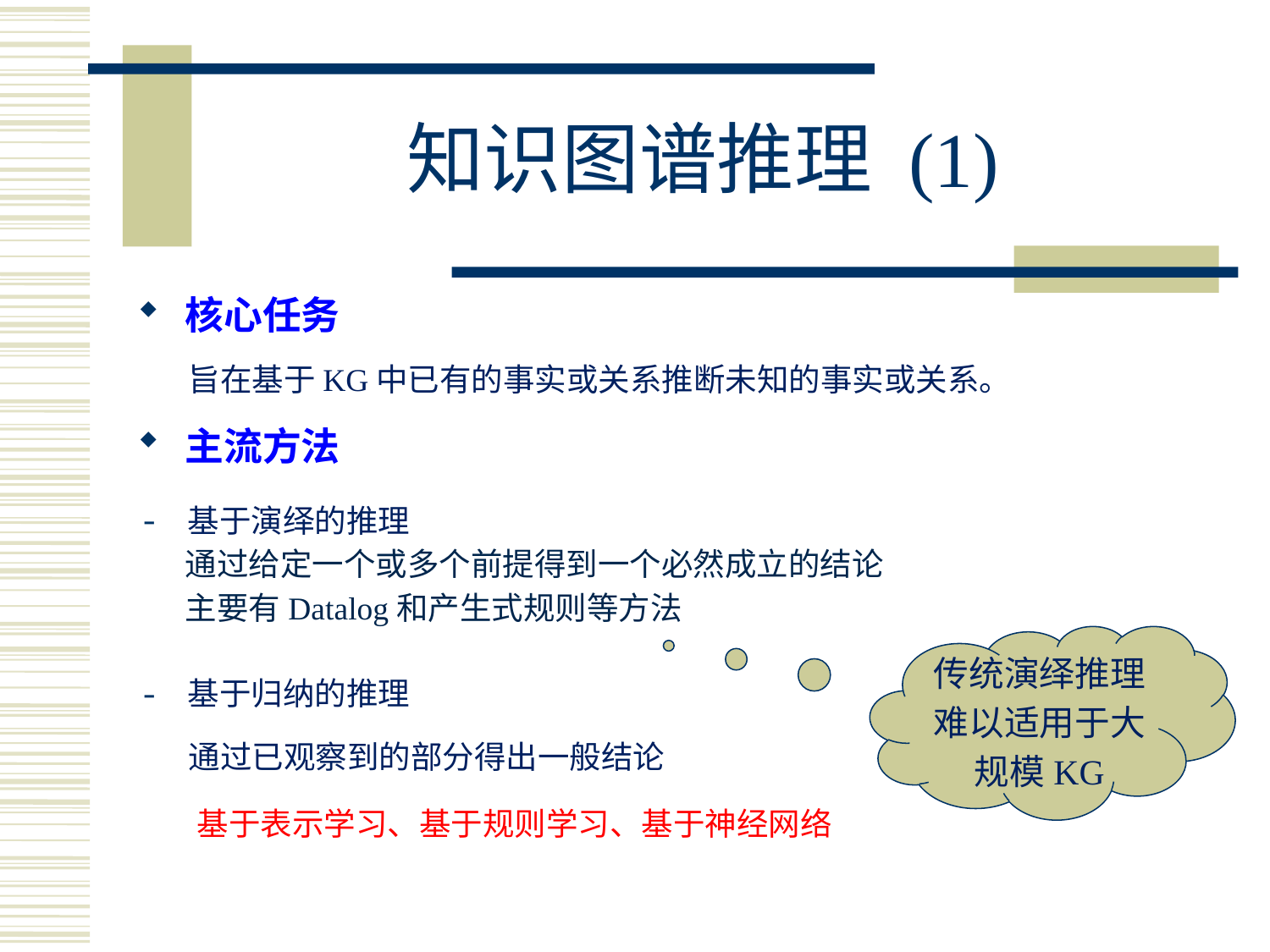

# 知识图谱推理 (1)

核心任务
      旨在基于KG中已有的事实或关系推断未知的事实或关系。
主流方法
基于演绎的推理

基于归纳的推理
      通过已观察到的部分得出一般结论
通过给定一个或多个前提得到一个必然成立的结论
主要有Datalog和产生式规则等方法
传统演绎推理难以适用于大规模KG
基于表示学习、基于规则学习、基于神经网络